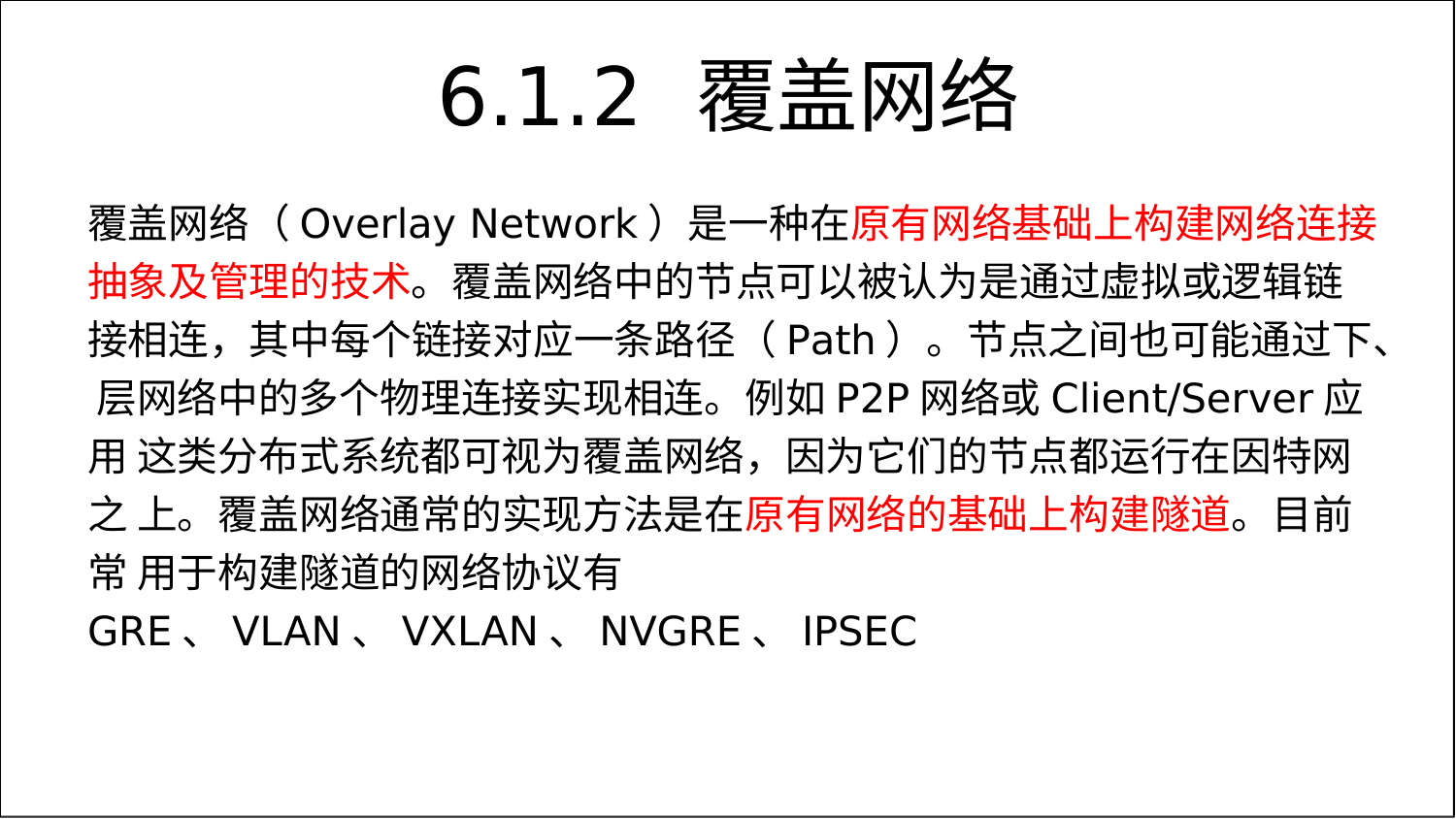

# 6.1.2	覆盖网络
覆盖网络（Overlay Network）是一种在原有网络基础上构建网络连接 抽象及管理的技术。覆盖网络中的节点可以被认为是通过虚拟或逻辑链 接相连，其中每个链接对应一条路径（Path）。节点之间也可能通过下、 层网络中的多个物理连接实现相连。例如P2P网络或Client/Server应用 这类分布式系统都可视为覆盖网络，因为它们的节点都运行在因特网之 上。覆盖网络通常的实现方法是在原有网络的基础上构建隧道。目前常 用于构建隧道的网络协议有GRE、VLAN、VXLAN、NVGRE、IPSEC